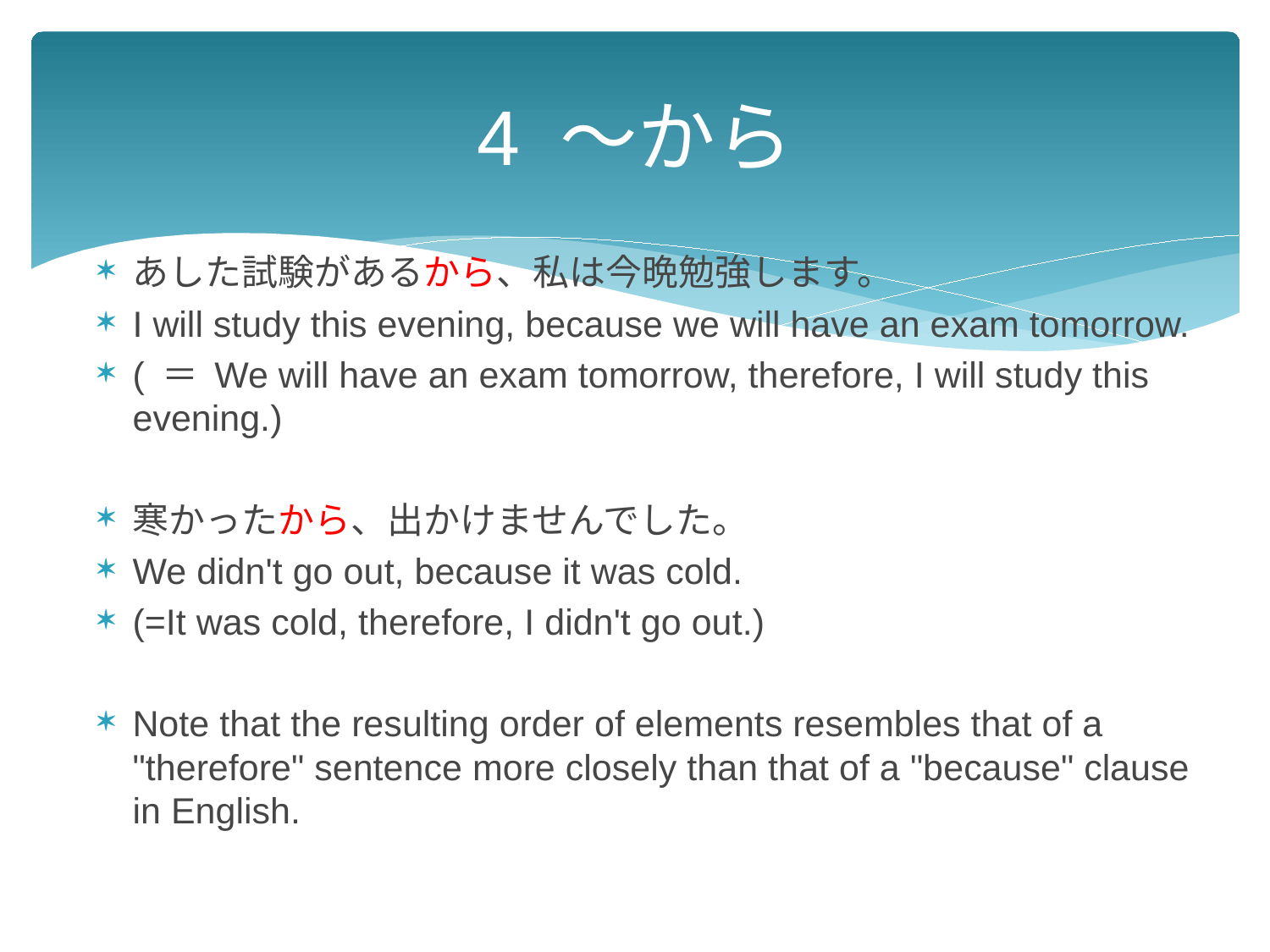

# 4 ～から
あした試験があるから、私は今晩勉強します。
I will study this evening, because we will have an exam tomorrow.
( ＝ We will have an exam tomorrow, therefore, I will study this evening.)

寒かったから、出かけませんでした。
We didn't go out, because it was cold.
(=It was cold, therefore, I didn't go out.)

Note that the resulting order of elements resembles that of a "therefore" sentence more closely than that of a "because" clause in English.